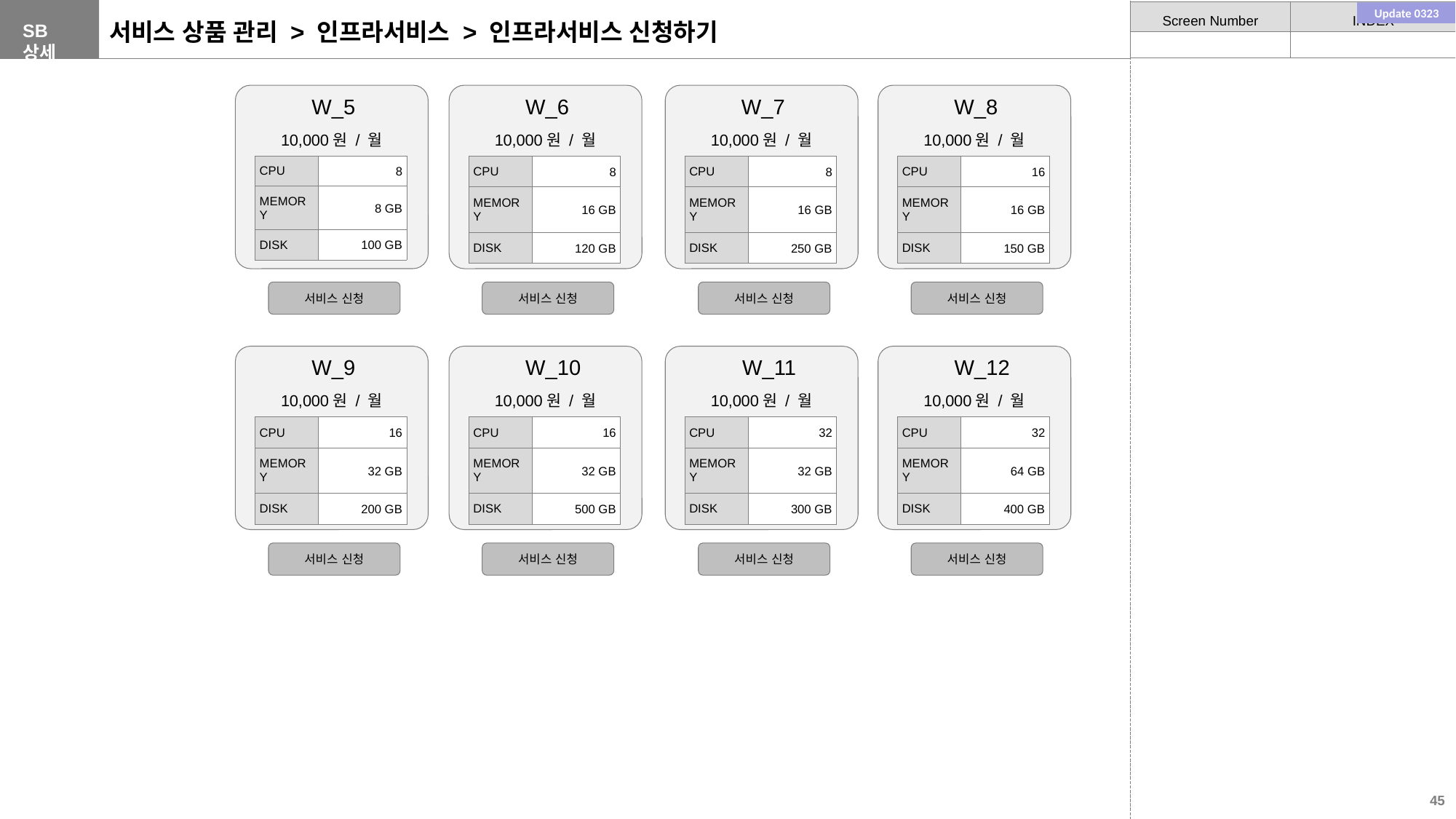

Update 0323
# 서비스 상품 관리 > 인프라서비스 > 인프라서비스 신청하기

W_5
W_6
W_7
W_8
10,000원 / 월
10,000원 / 월
10,000원 / 월
10,000원 / 월
| CPU | 8 |
| --- | --- |
| MEMORY | 8 GB |
| DISK | 100 GB |
| CPU | 8 |
| --- | --- |
| MEMORY | 16 GB |
| DISK | 120 GB |
| CPU | 8 |
| --- | --- |
| MEMORY | 16 GB |
| DISK | 250 GB |
| CPU | 16 |
| --- | --- |
| MEMORY | 16 GB |
| DISK | 150 GB |
서비스 신청
서비스 신청
서비스 신청
서비스 신청

W_9
W_10
W_11
W_12
10,000원 / 월
10,000원 / 월
10,000원 / 월
10,000원 / 월
| CPU | 16 |
| --- | --- |
| MEMORY | 32 GB |
| DISK | 200 GB |
| CPU | 16 |
| --- | --- |
| MEMORY | 32 GB |
| DISK | 500 GB |
| CPU | 32 |
| --- | --- |
| MEMORY | 32 GB |
| DISK | 300 GB |
| CPU | 32 |
| --- | --- |
| MEMORY | 64 GB |
| DISK | 400 GB |
서비스 신청
서비스 신청
서비스 신청
서비스 신청